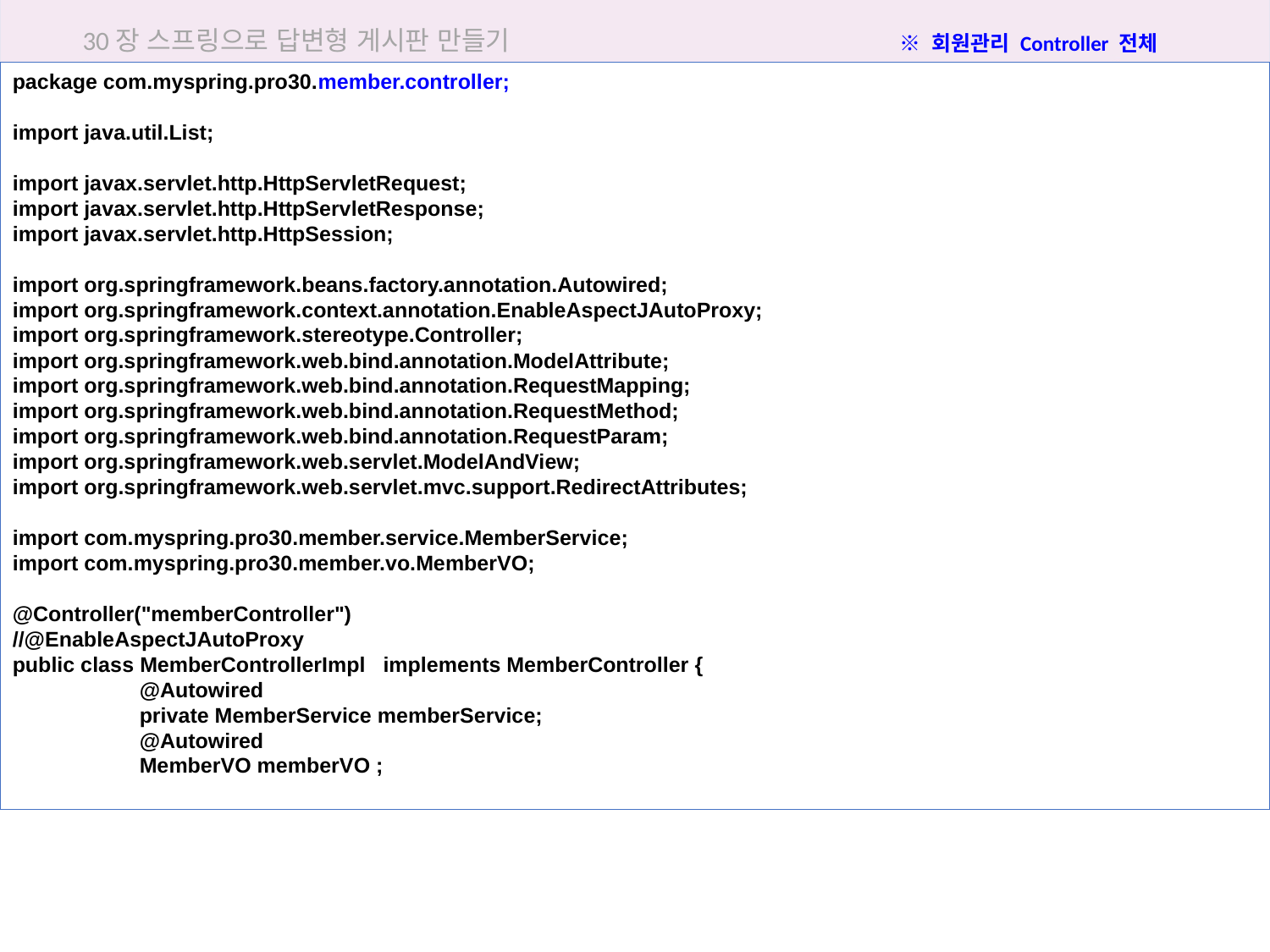

30장 스프링으로 답변형 게시판 만들기
※ 회원관리 Controller 전체
package com.myspring.pro30.member.controller;

import java.util.List;

import javax.servlet.http.HttpServletRequest;
import javax.servlet.http.HttpServletResponse;
import javax.servlet.http.HttpSession;

import org.springframework.beans.factory.annotation.Autowired;
import org.springframework.context.annotation.EnableAspectJAutoProxy;
import org.springframework.stereotype.Controller;
import org.springframework.web.bind.annotation.ModelAttribute;
import org.springframework.web.bind.annotation.RequestMapping;
import org.springframework.web.bind.annotation.RequestMethod;
import org.springframework.web.bind.annotation.RequestParam;
import org.springframework.web.servlet.ModelAndView;
import org.springframework.web.servlet.mvc.support.RedirectAttributes;

import com.myspring.pro30.member.service.MemberService;
import com.myspring.pro30.member.vo.MemberVO;

@Controller("memberController")
//@EnableAspectJAutoProxy
public class MemberControllerImpl   implements MemberController {
	@Autowired
	private MemberService memberService;
	@Autowired
	MemberVO memberVO ;

30.5 새 글 추가하기